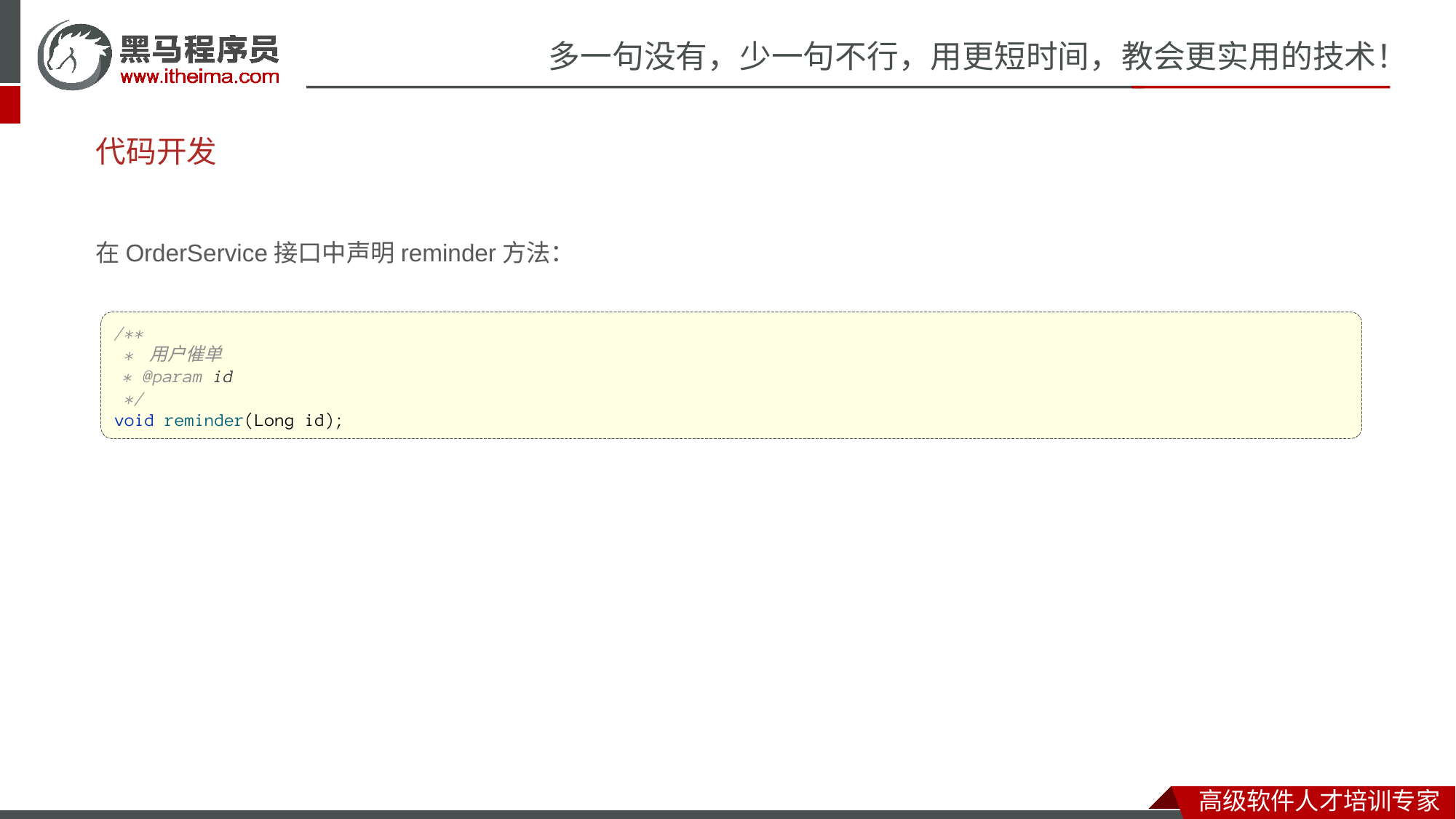

# 代码开发
在OrderService接口中声明reminder方法：
/**
 * 用户催单
 * @param id
 */
void reminder(Long id);